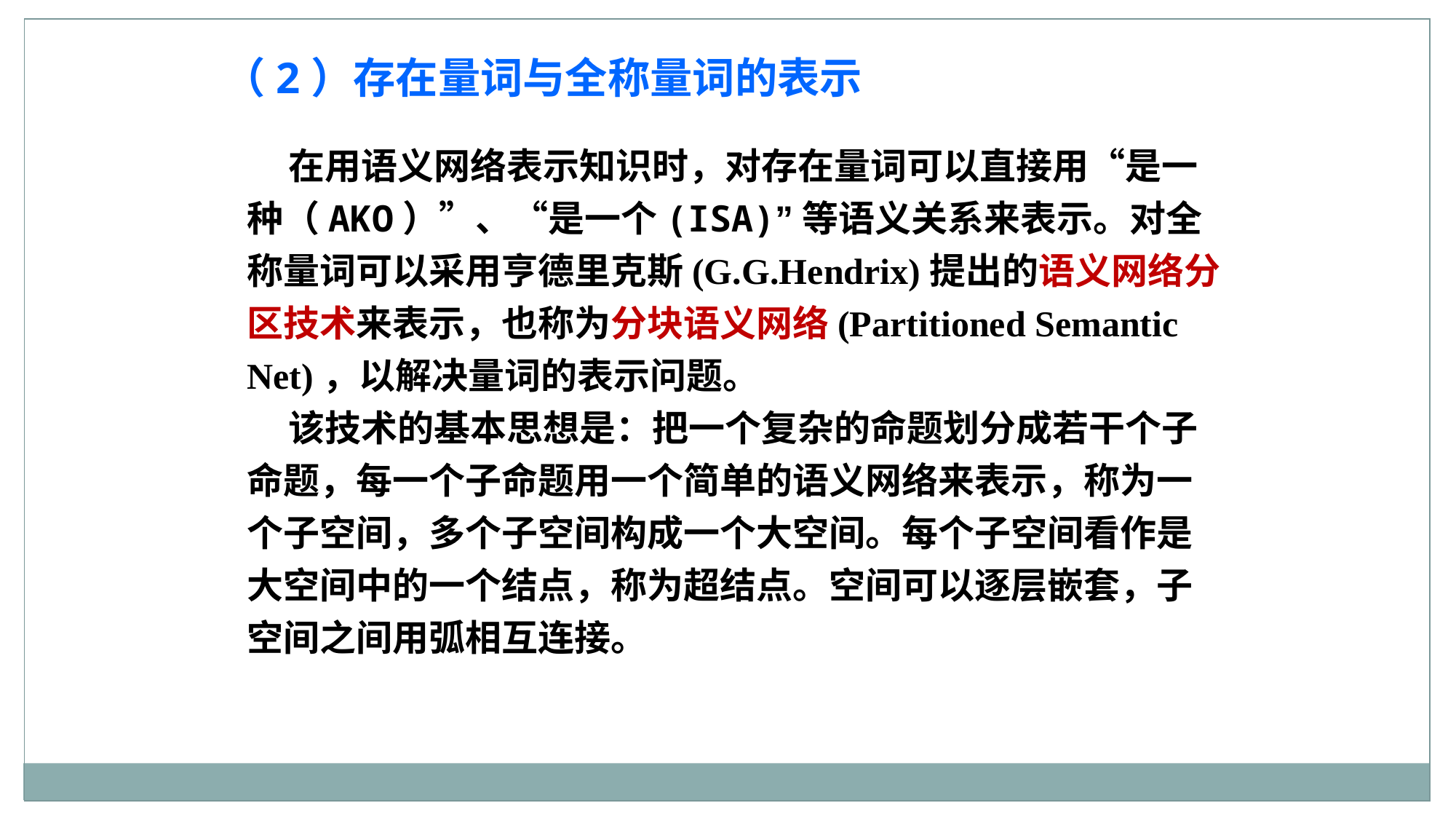

（2）存在量词与全称量词的表示
    在用语义网络表示知识时，对存在量词可以直接用“是一种（AKO）”、“是一个(ISA)”等语义关系来表示。对全称量词可以采用亨德里克斯(G.G.Hendrix)提出的语义网络分区技术来表示，也称为分块语义网络(Partitioned Semantic Net)，以解决量词的表示问题。
    该技术的基本思想是：把一个复杂的命题划分成若干个子命题，每一个子命题用一个简单的语义网络来表示，称为一个子空间，多个子空间构成一个大空间。每个子空间看作是大空间中的一个结点，称为超结点。空间可以逐层嵌套，子空间之间用弧相互连接。